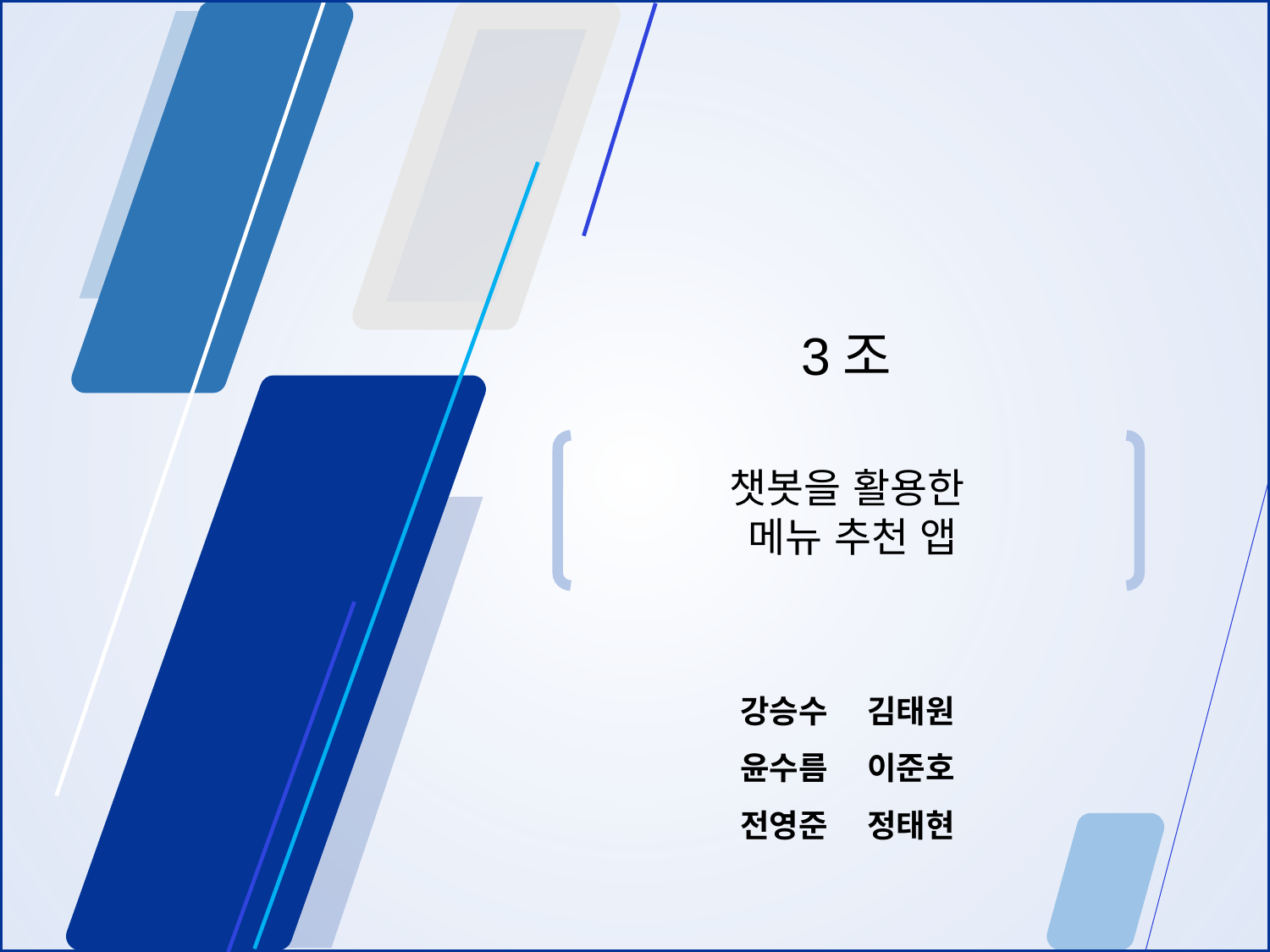

3조

챗봇을 활용한
메뉴 추천 앱

강승수 	김태원
윤수름	이준호
전영준 	정태현